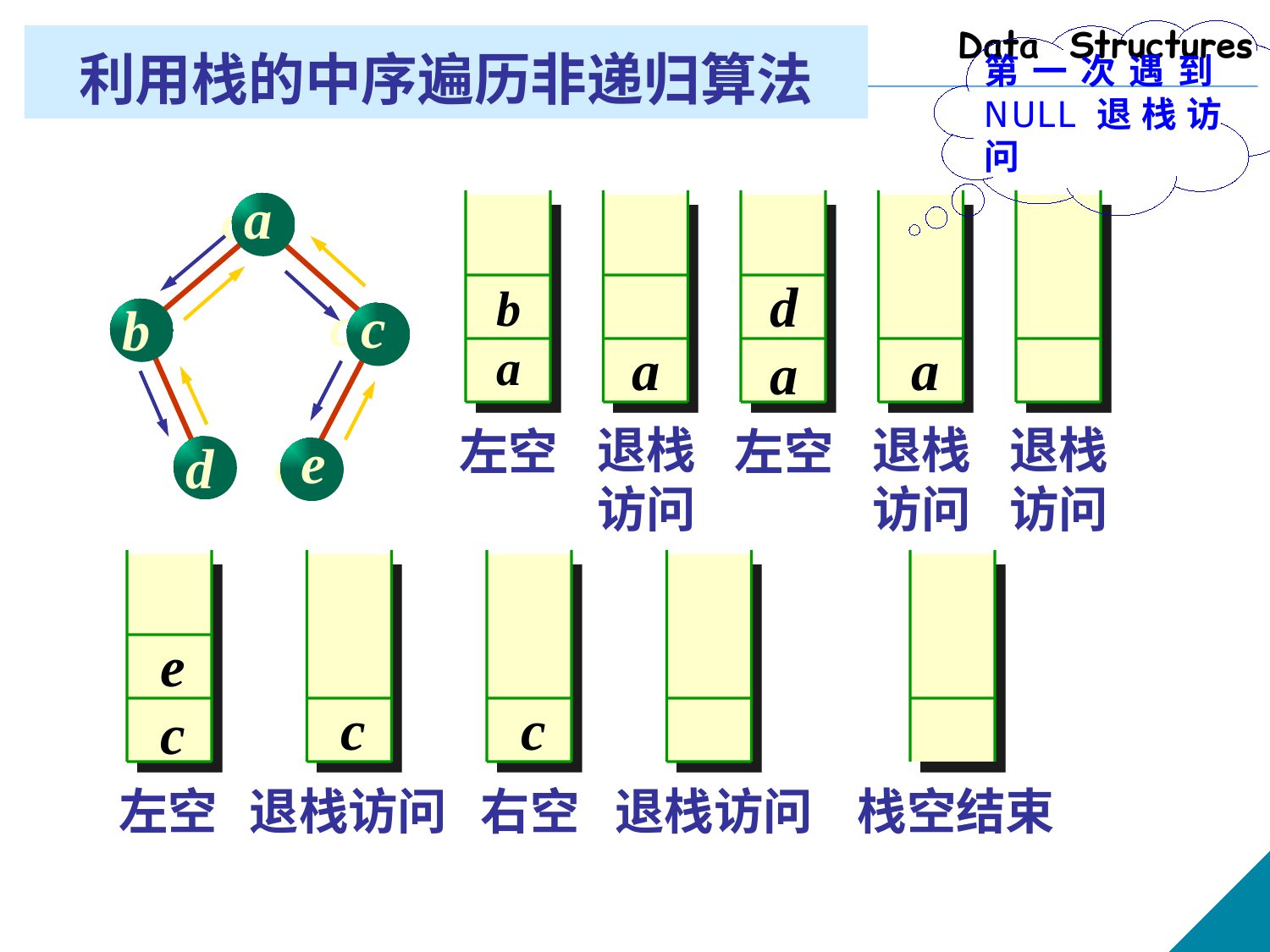

# 利用栈的中序遍历非递归算法
第一次遇到NULL退栈访问
a

c
b

e
d

a

d
a
b
a

c
a
a

退栈
访问
退栈
访问
退栈
访问
左空
左空
e
d

e
c

c
c

左空
退栈访问
右空
退栈访问    栈空结束